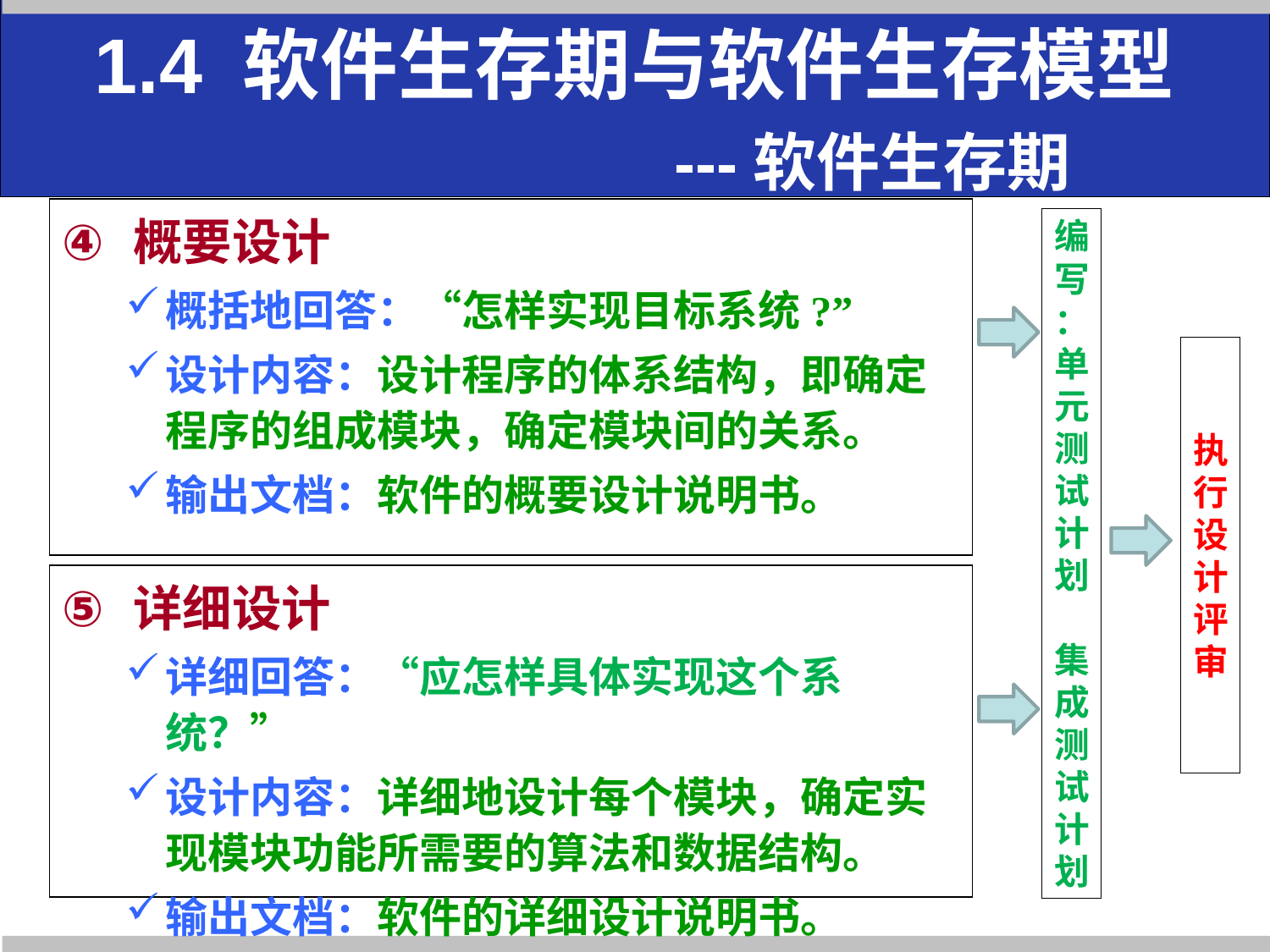

# 1.4 软件生存期与软件生存模型 ---软件生存期
概要设计
概括地回答：“怎样实现目标系统?”
设计内容：设计程序的体系结构，即确定程序的组成模块，确定模块间的关系。
输出文档：软件的概要设计说明书。
编写
：
单元测试计划
 集成测试计划

执行设计评审

详细设计
详细回答：“应怎样具体实现这个系统？”
设计内容：详细地设计每个模块，确定实现模块功能所需要的算法和数据结构。
输出文档：软件的详细设计说明书。
57